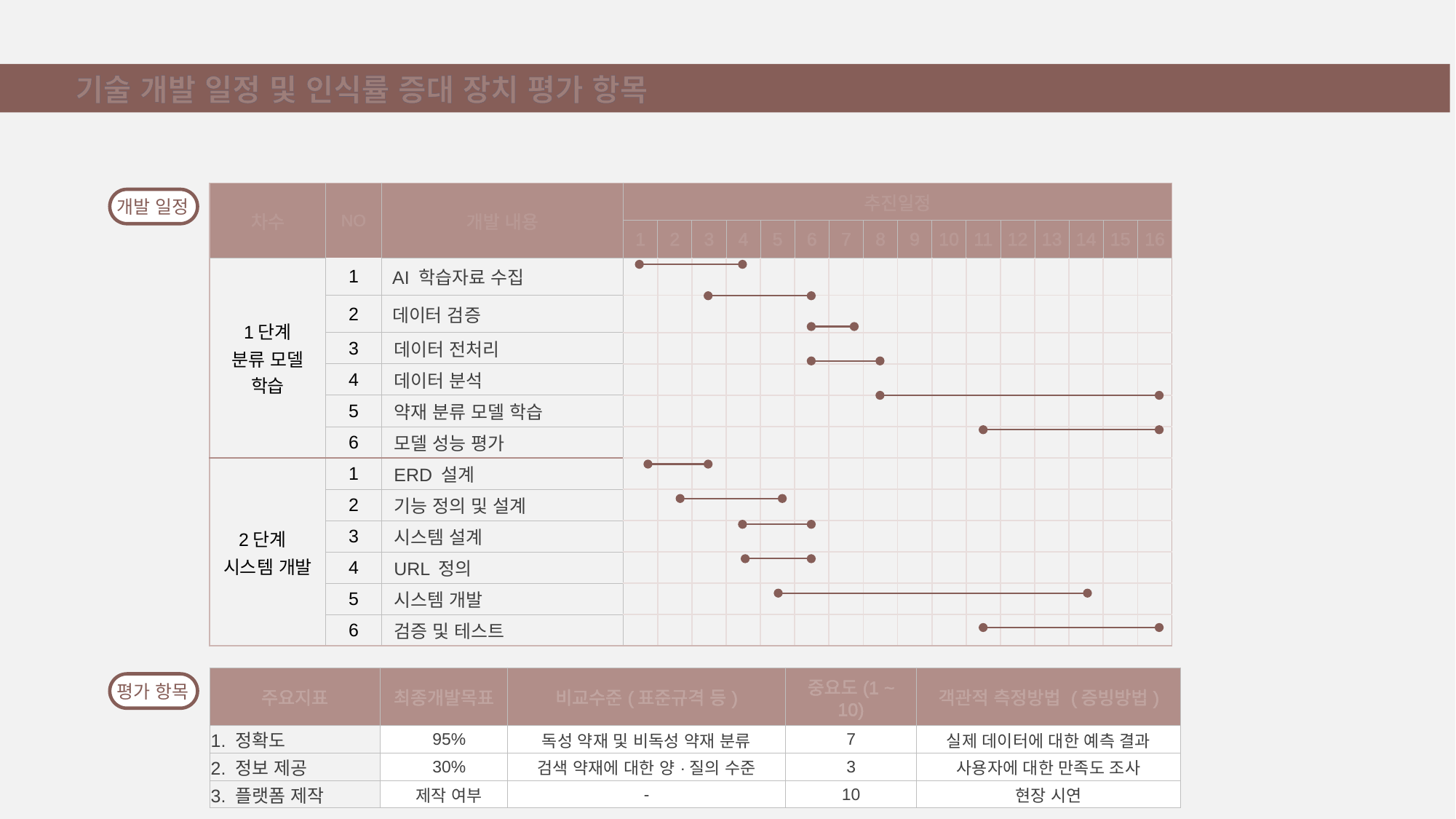

기술 개발 일정 및 인식률 증대 장치 평가 항목

| 차수 | NO | 개발 내용 | 추진일정 |  |  |  |  |  |  |  |  |  |  |  |  |  |  |  |
| --- | --- | --- | --- | --- | --- | --- | --- | --- | --- | --- | --- | --- | --- | --- | --- | --- | --- | --- |
|  |  |  | 1 | 2 | 3 | 4 | 5 | 6 | 7 | 8 | 9 | 10 | 11 | 12 | 13 | 14 | 15 | 16 |
| 1단계 분류 모델 학습 | 1 | AI 학습자료 수집 |  |  |  |  |  |  |  |  |  |  |  |  |  |  |  |  |
|  | 2 | 데이터 검증 |  |  |  |  |  |  |  |  |  |  |  |  |  |  |  |  |
|  | 3 | 데이터 전처리 |  |  |  |  |  |  |  |  |  |  |  |  |  |  |  |  |
|  | 4 | 데이터 분석 |  |  |  |  |  |  |  |  |  |  |  |  |  |  |  |  |
|  | 5 | 약재 분류 모델 학습 |  |  |  |  |  |  |  |  |  |  |  |  |  |  |  |  |
|  | 6 | 모델 성능 평가 |  |  |  |  |  |  |  |  |  |  |  |  |  |  |  |  |
| 2단계 시스템 개발 | 1 | ERD 설계 |  |  |  |  |  |  |  |  |  |  |  |  |  |  |  |  |
|  | 2 | 기능 정의 및 설계 |  |  |  |  |  |  |  |  |  |  |  |  |  |  |  |  |
|  | 3 | 시스템 설계 |  |  |  |  |  |  |  |  |  |  |  |  |  |  |  |  |
|  | 4 | URL 정의 |  |  |  |  |  |  |  |  |  |  |  |  |  |  |  |  |
|  | 5 | 시스템 개발 |  |  |  |  |  |  |  |  |  |  |  |  |  |  |  |  |
|  | 6 | 검증 및 테스트 |  |  |  |  |  |  |  |  |  |  |  |  |  |  |  |  |

개발 일정
| 주요지표 | 최종개발목표 | 비교수준(표준규격 등) | 중요도(1 ~ 10) | 객관적 측정방법 (증빙방법) |
| --- | --- | --- | --- | --- |
| 1. 정확도 | 95% | 독성 약재 및 비독성 약재 분류 | 7 | 실제 데이터에 대한 예측 결과 |
| 2. 정보 제공 | 30% | 검색 약재에 대한 양·질의 수준 | 3 | 사용자에 대한 만족도 조사 |
| 3. 플랫폼 제작 | 제작 여부 | - | 10 | 현장 시연 |

평가 항목